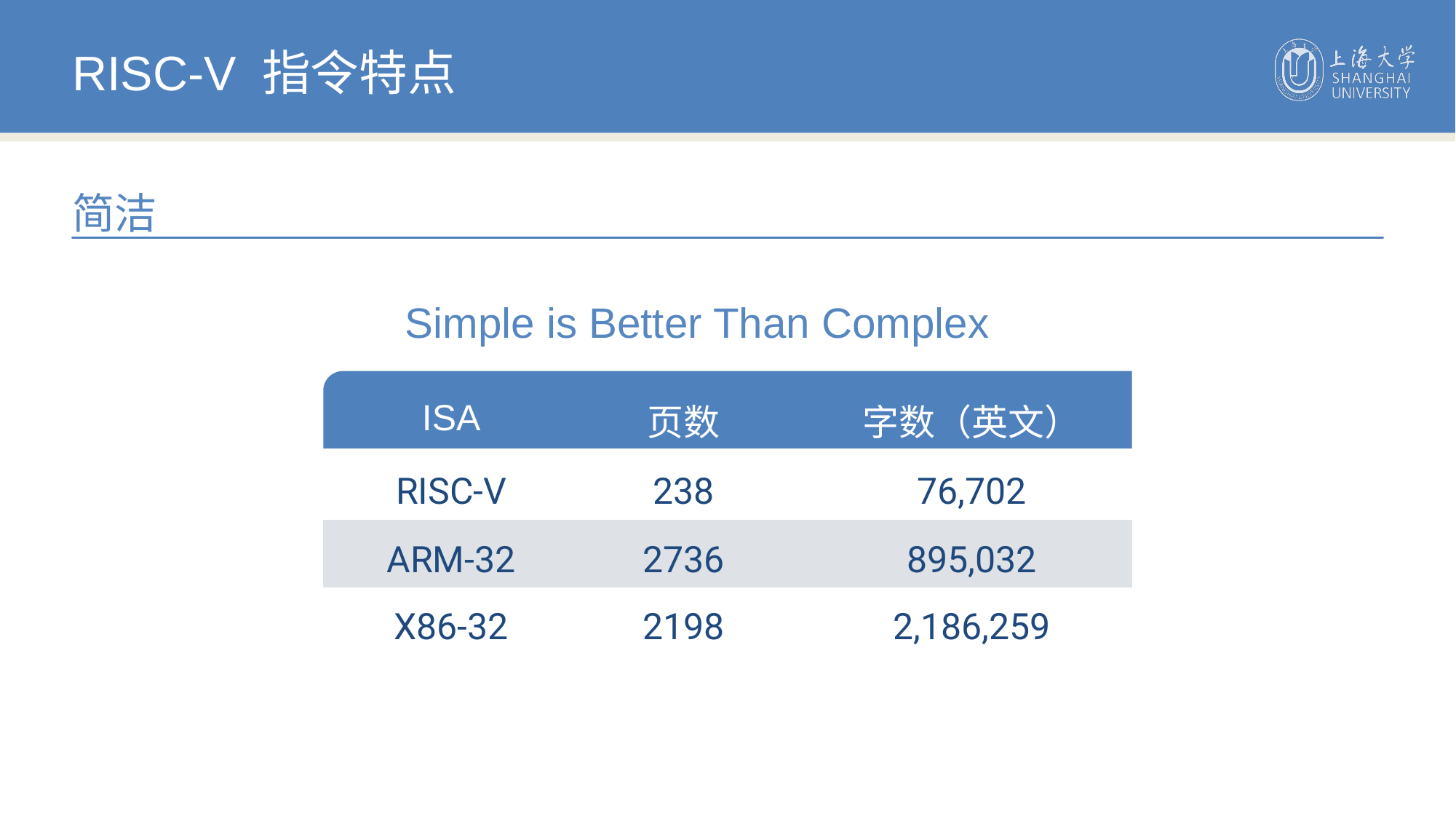

RISC-V 指令特点
简洁
Simple is Better Than Complex

| ISA | 页数 | 字数（英文） |
| --- | --- | --- |
| RISC-V | 238 | 76,702 |
| ARM-32 | 2736 | 895,032 |
| X86-32 | 2198 | 2,186,259 |